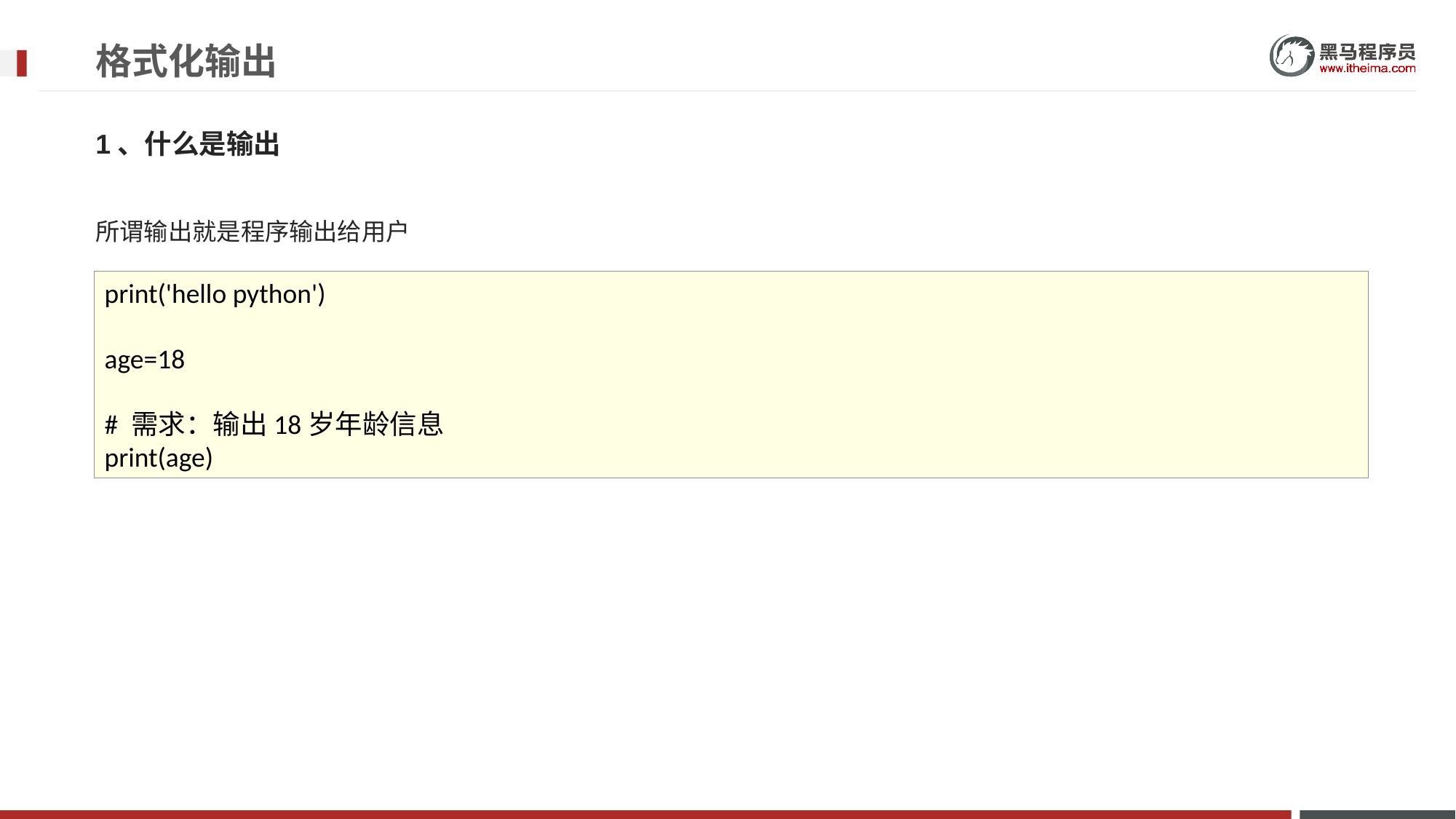

# 格式化输出
1、什么是输出
所谓输出就是程序输出给用户
print('hello python')

age=18

# 需求：输出18岁年龄信息
print(age)